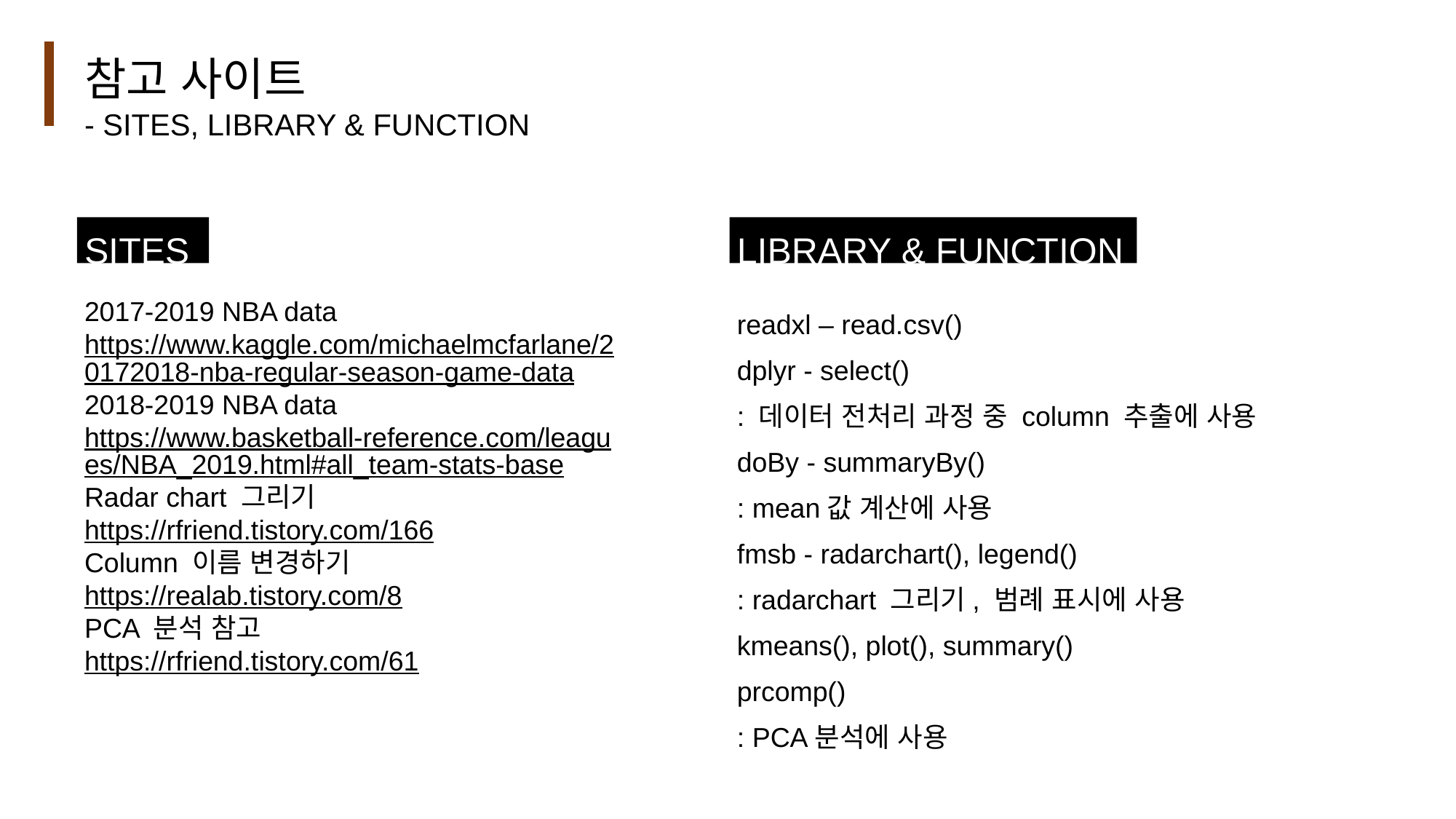

참고 사이트
- SITES, LIBRARY & FUNCTION
SITES
LIBRARY & FUNCTION

2017-2019 NBA data https://www.kaggle.com/michaelmcfarlane/20172018-nba-regular-season-game-data
2018-2019 NBA data
https://www.basketball-reference.com/leagues/NBA_2019.html#all_team-stats-base
Radar chart 그리기
https://rfriend.tistory.com/166
Column 이름 변경하기
https://realab.tistory.com/8
PCA 분석 참고
https://rfriend.tistory.com/61

readxl – read.csv()
dplyr - select()
: 데이터 전처리 과정 중 column 추출에 사용
doBy - summaryBy()
: mean값 계산에 사용
fmsb - radarchart(), legend()
: radarchart 그리기, 범례 표시에 사용
kmeans(), plot(), summary()
prcomp()
: PCA분석에 사용